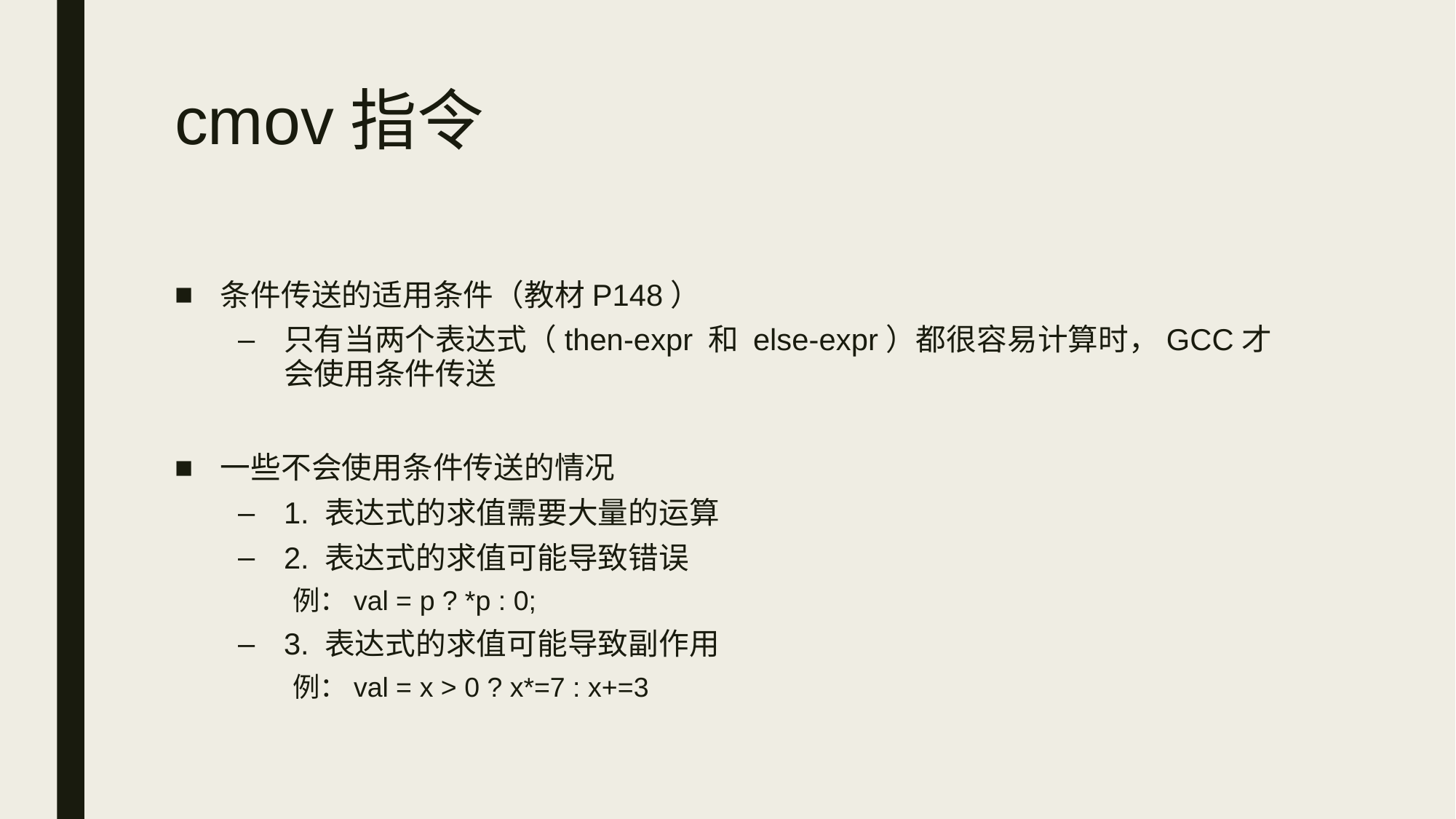

# cmov指令
条件传送的适用条件（教材P148）
只有当两个表达式（then-expr 和 else-expr）都很容易计算时，GCC才会使用条件传送

一些不会使用条件传送的情况
1. 表达式的求值需要大量的运算
2. 表达式的求值可能导致错误
例：val = p ? *p : 0;
3. 表达式的求值可能导致副作用
例：val = x > 0 ? x*=7 : x+=3